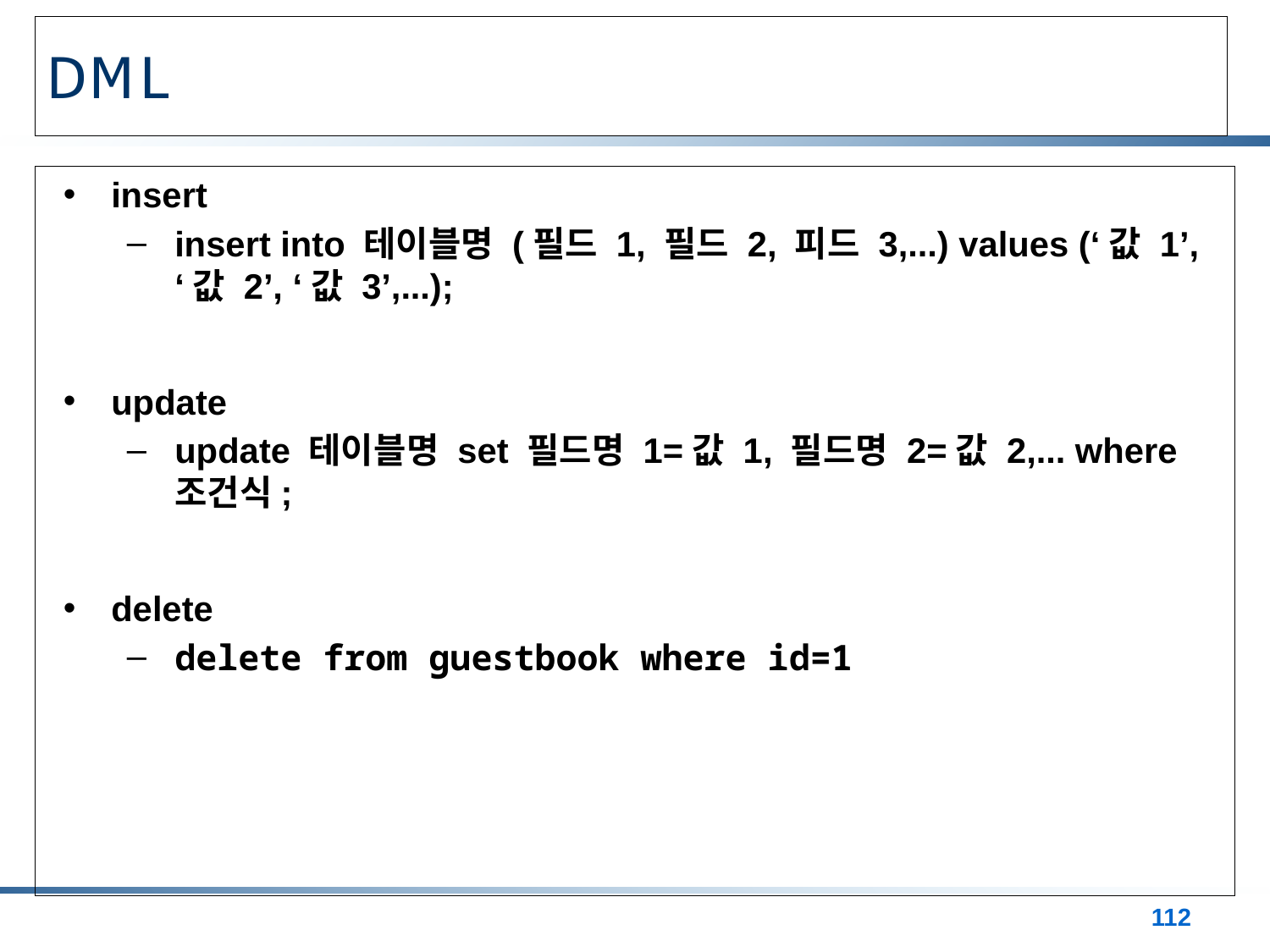

# DML
insert
insert into 테이블명 (필드 1, 필드 2, 피드 3,...) values (‘값 1’, ‘값 2’, ‘값 3’,...);

update
update 테이블명 set 필드명 1=값 1, 필드명 2=값 2,... where 조건식;

delete
delete from guestbook where id=1